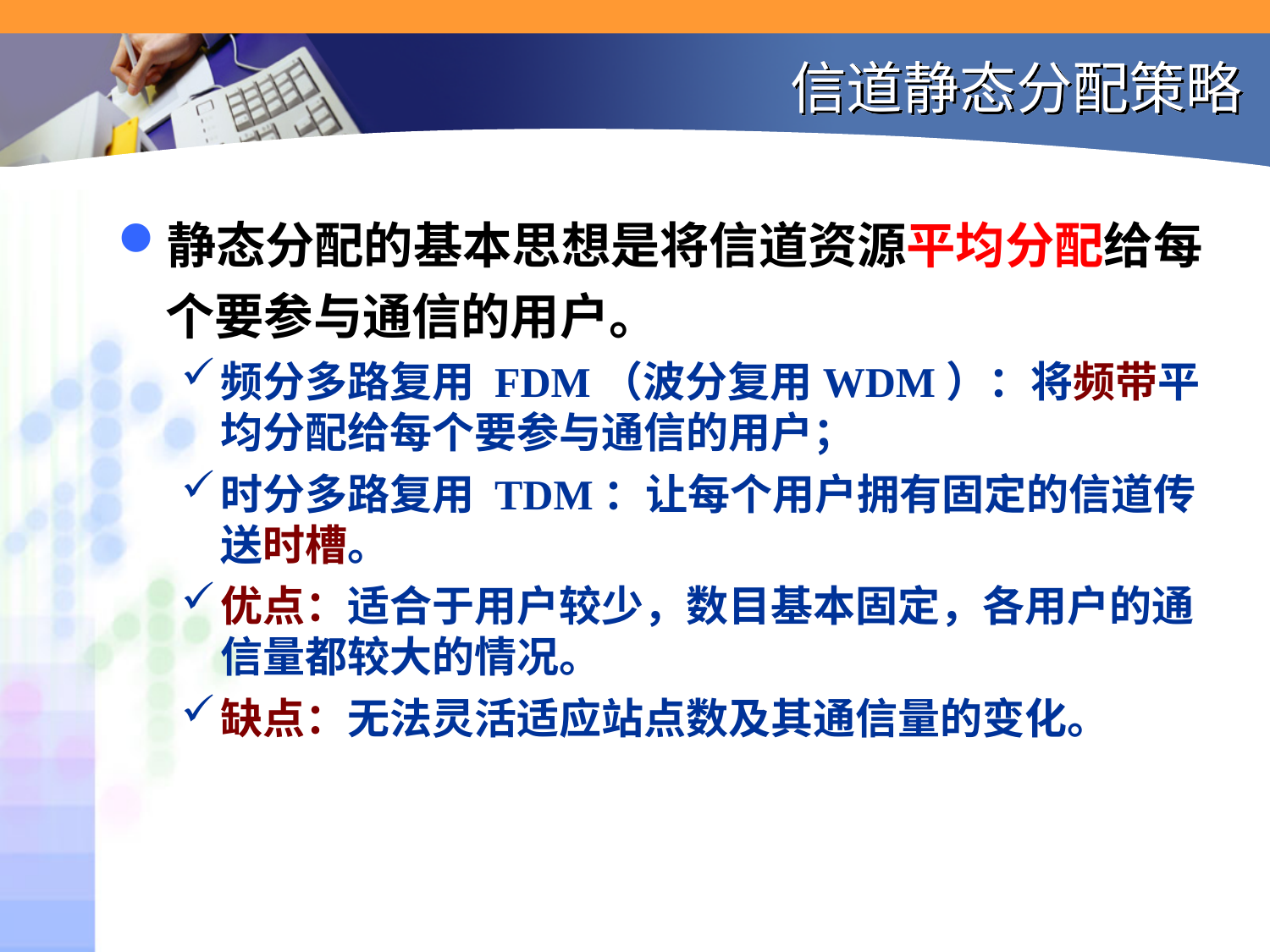

# 信道静态分配策略
静态分配的基本思想是将信道资源平均分配给每个要参与通信的用户。
频分多路复用 FDM（波分复用WDM）：将频带平均分配给每个要参与通信的用户；
时分多路复用 TDM：让每个用户拥有固定的信道传送时槽。
优点：适合于用户较少，数目基本固定，各用户的通信量都较大的情况。
缺点：无法灵活适应站点数及其通信量的变化。